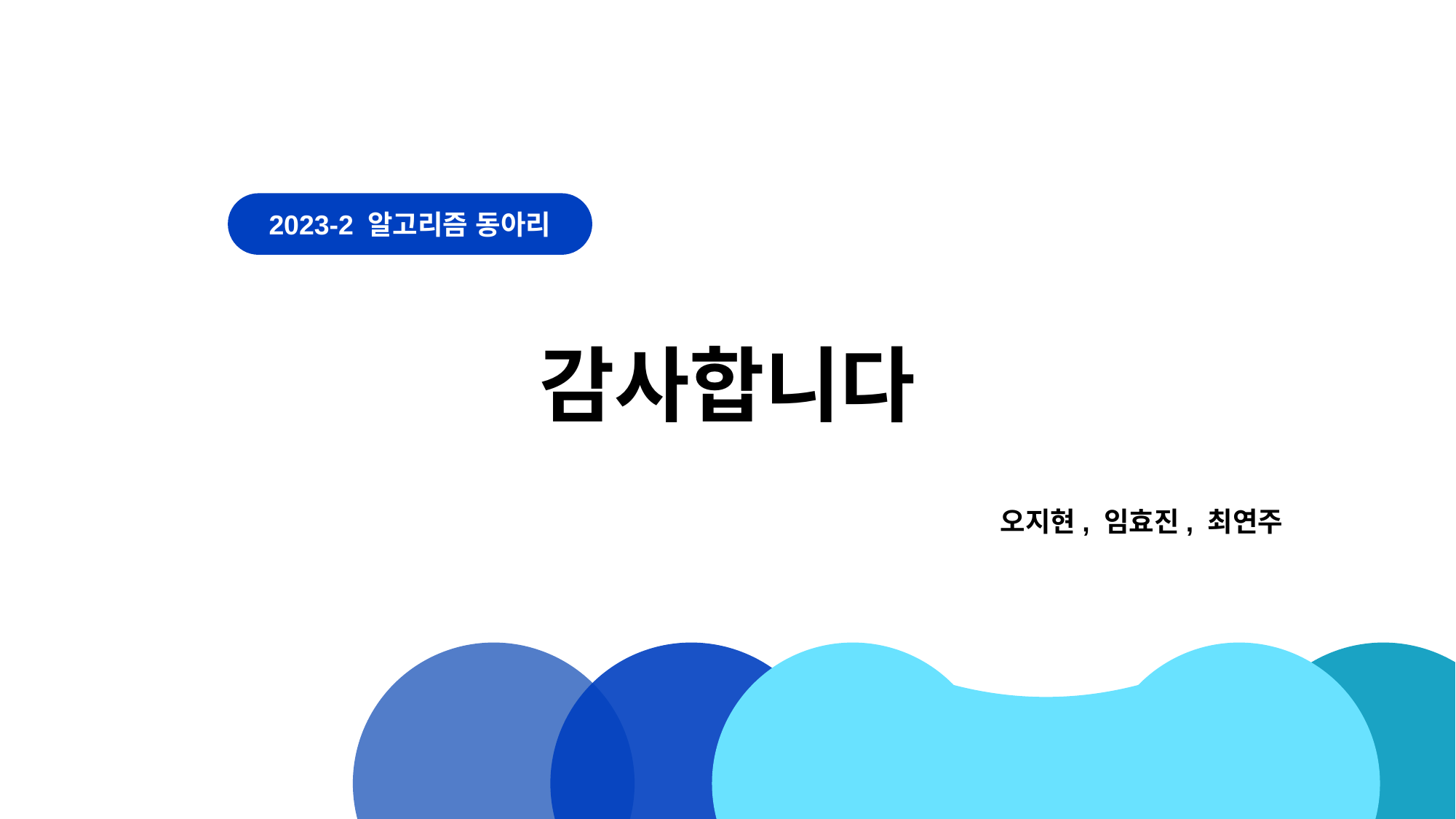

2023-2 알고리즘 동아리
감사합니다
오지현, 임효진, 최연주